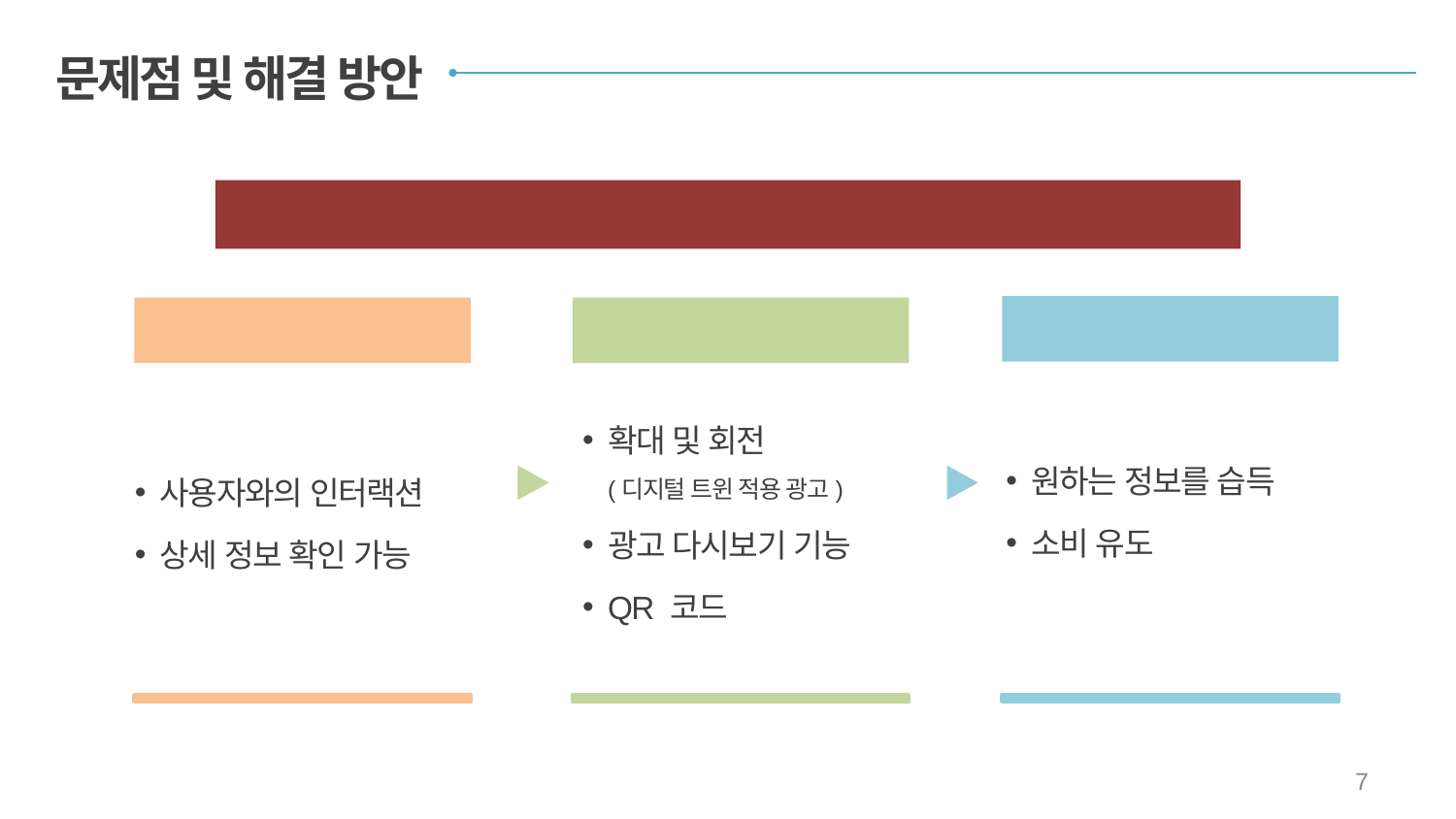

문제점 및 해결 방안
기존 광고판의 사용자와의 인터랙션 부재 문제
기대 효과
해결 방안
기능

원하는 정보를 습득
소비 유도
사용자와의 인터랙션
상세 정보 확인 가능
확대 및 회전
(디지털 트윈 적용 광고)
광고 다시보기 기능
QR 코드

7